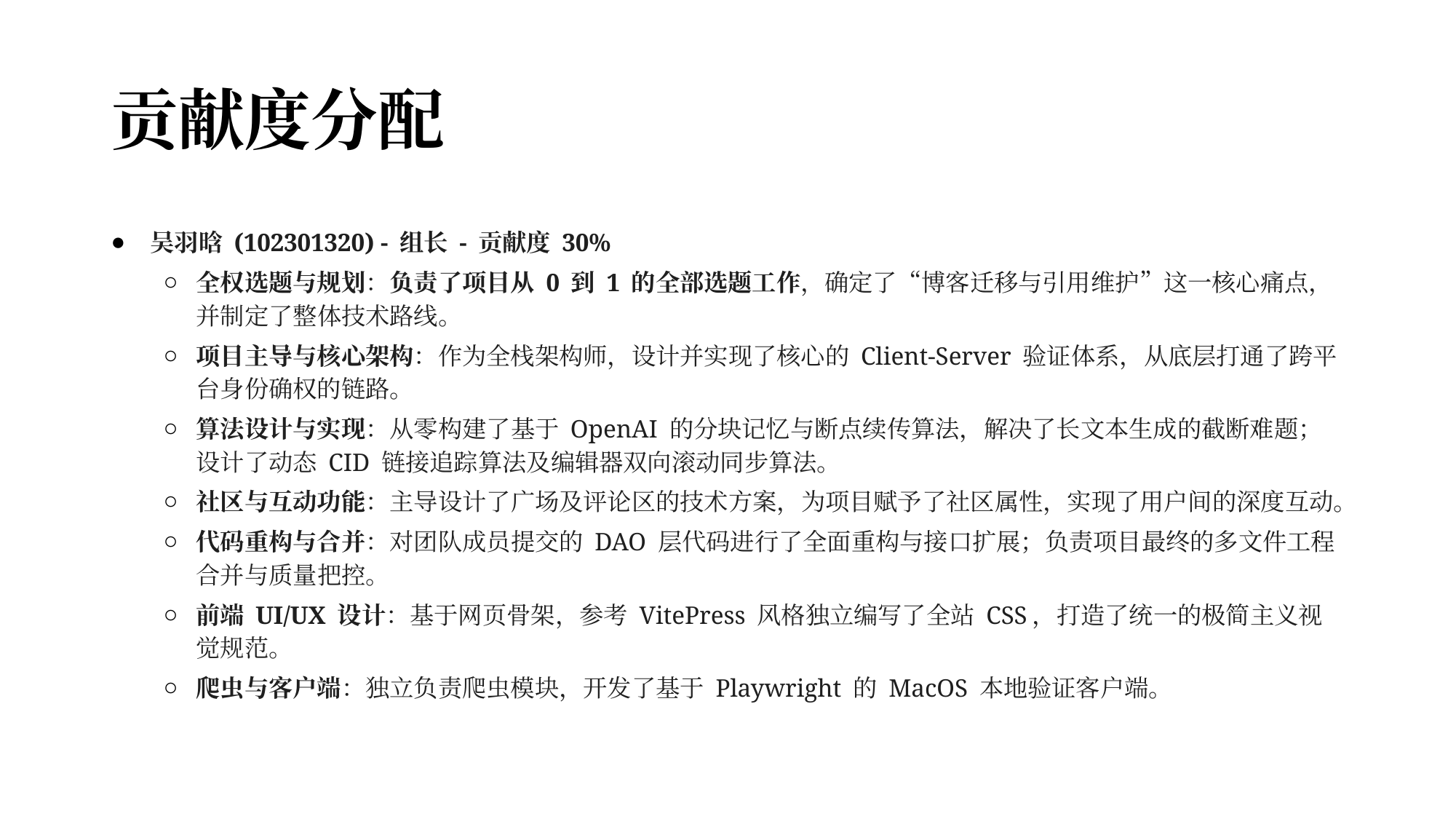

# 贡献度分配
吴羽晗 (102301320) - 组长 - 贡献度 30%
全权选题与规划：负责了项目从 0 到 1 的全部选题工作，确定了“博客迁移与引用维护”这一核心痛点，并制定了整体技术路线。
项目主导与核心架构：作为全栈架构师，设计并实现了核心的 Client-Server 验证体系，从底层打通了跨平台身份确权的链路。
算法设计与实现：从零构建了基于 OpenAI 的分块记忆与断点续传算法，解决了长文本生成的截断难题；设计了动态 CID 链接追踪算法及编辑器双向滚动同步算法。
社区与互动功能：主导设计了广场及评论区的技术方案，为项目赋予了社区属性，实现了用户间的深度互动。
代码重构与合并：对团队成员提交的 DAO 层代码进行了全面重构与接口扩展；负责项目最终的多文件工程合并与质量把控。
前端 UI/UX 设计：基于网页骨架，参考 VitePress 风格独立编写了全站 CSS，打造了统一的极简主义视觉规范。
爬虫与客户端：独立负责爬虫模块，开发了基于 Playwright 的 MacOS 本地验证客户端。